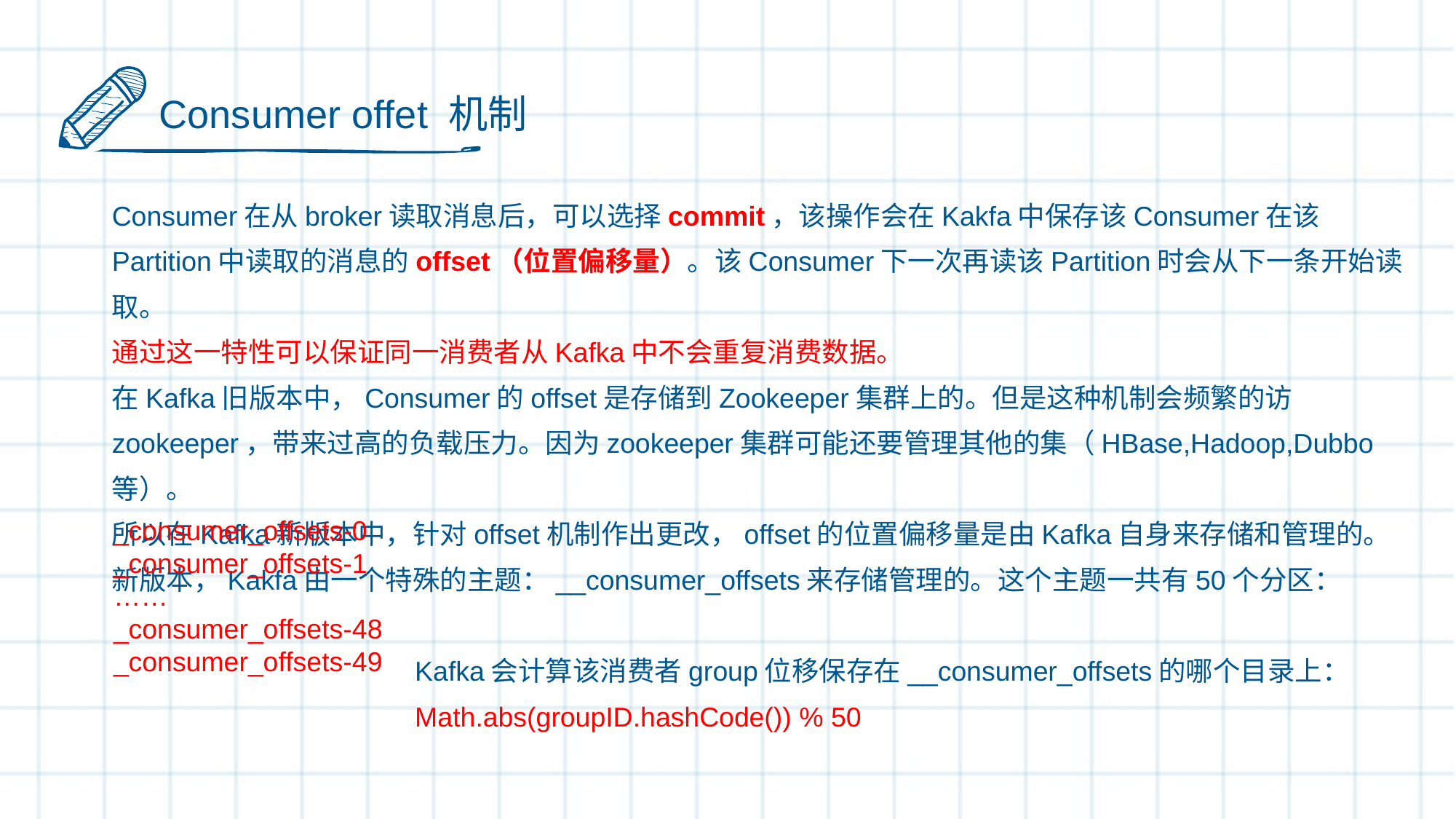

Consumer offet 机制

Consumer在从broker读取消息后，可以选择commit，该操作会在Kakfa中保存该Consumer在该Partition中读取的消息的offset（位置偏移量）。该Consumer下一次再读该Partition时会从下一条开始读取。
通过这一特性可以保证同一消费者从Kafka中不会重复消费数据。
在Kafka旧版本中，Consumer的offset是存储到Zookeeper集群上的。但是这种机制会频繁的访zookeeper，带来过高的负载压力。因为zookeeper集群可能还要管理其他的集（HBase,Hadoop,Dubbo等）。
所以在Kafka新版本中，针对offset机制作出更改，offset的位置偏移量是由Kafka自身来存储和管理的。
新版本，Kakfa由一个特殊的主题：__consumer_offsets来存储管理的。这个主题一共有50个分区：
_consumer_offsets-0
_consumer_offsets-1
……
_consumer_offsets-48
_consumer_offsets-49
Kafka会计算该消费者group位移保存在__consumer_offsets的哪个目录上：
Math.abs(groupID.hashCode()) % 50